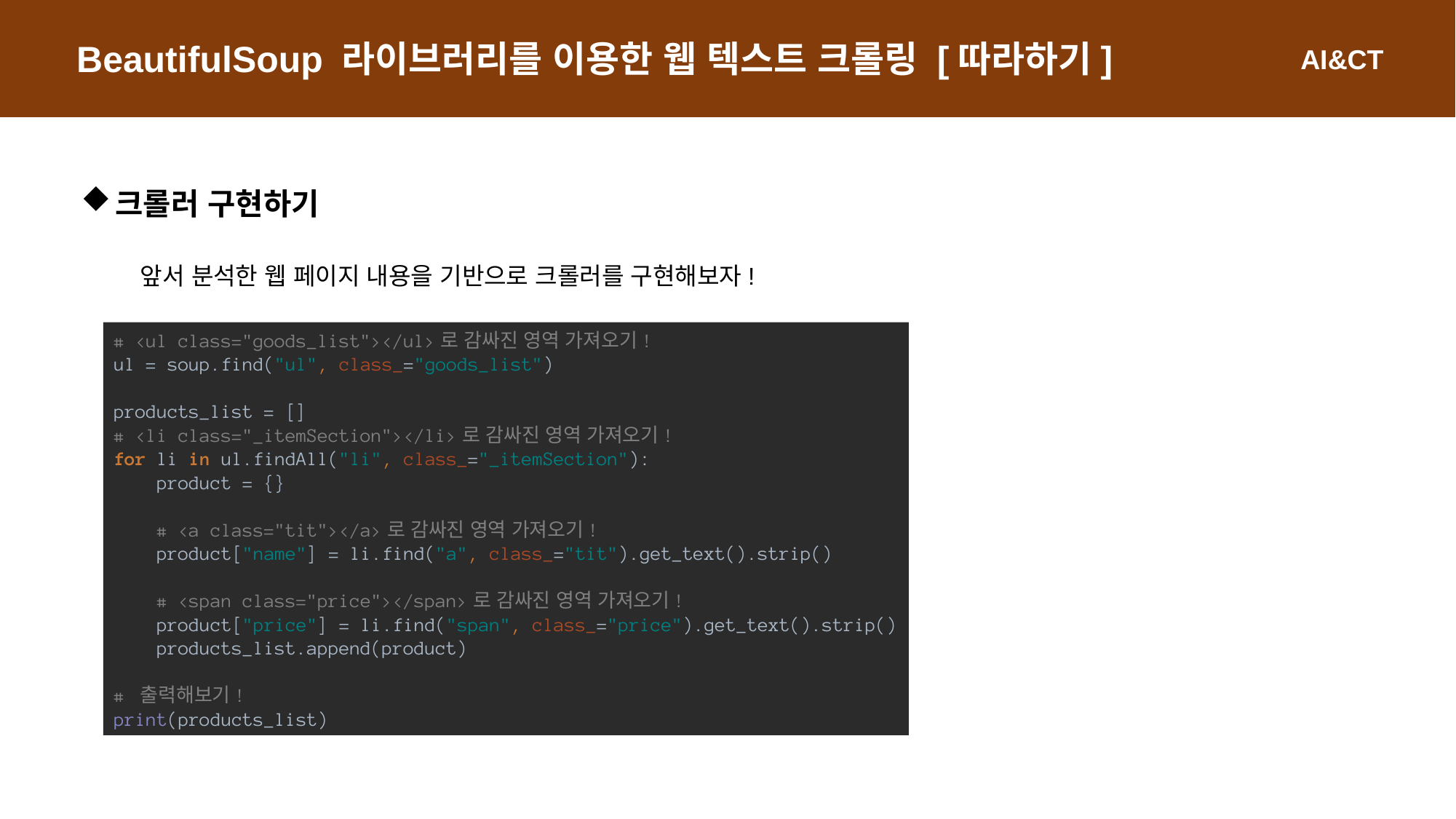

BeautifulSoup 라이브러리를 이용한 웹 텍스트 크롤링 [따라하기]
크롤러 구현하기
앞서 분석한 웹 페이지 내용을 기반으로 크롤러를 구현해보자!
# <ul class="goods_list"></ul>로 감싸진 영역 가져오기! ul = soup.find("ul", class_="goods_list") products_list = [] # <li class="_itemSection"></li>로 감싸진 영역 가져오기! for li in ul.findAll("li", class_="_itemSection"): product = {} # <a class="tit"></a>로 감싸진 영역 가져오기! product["name"] = li.find("a", class_="tit").get_text().strip() # <span class="price"></span>로 감싸진 영역 가져오기! product["price"] = li.find("span", class_="price").get_text().strip() products_list.append(product) # 출력해보기! print(products_list)